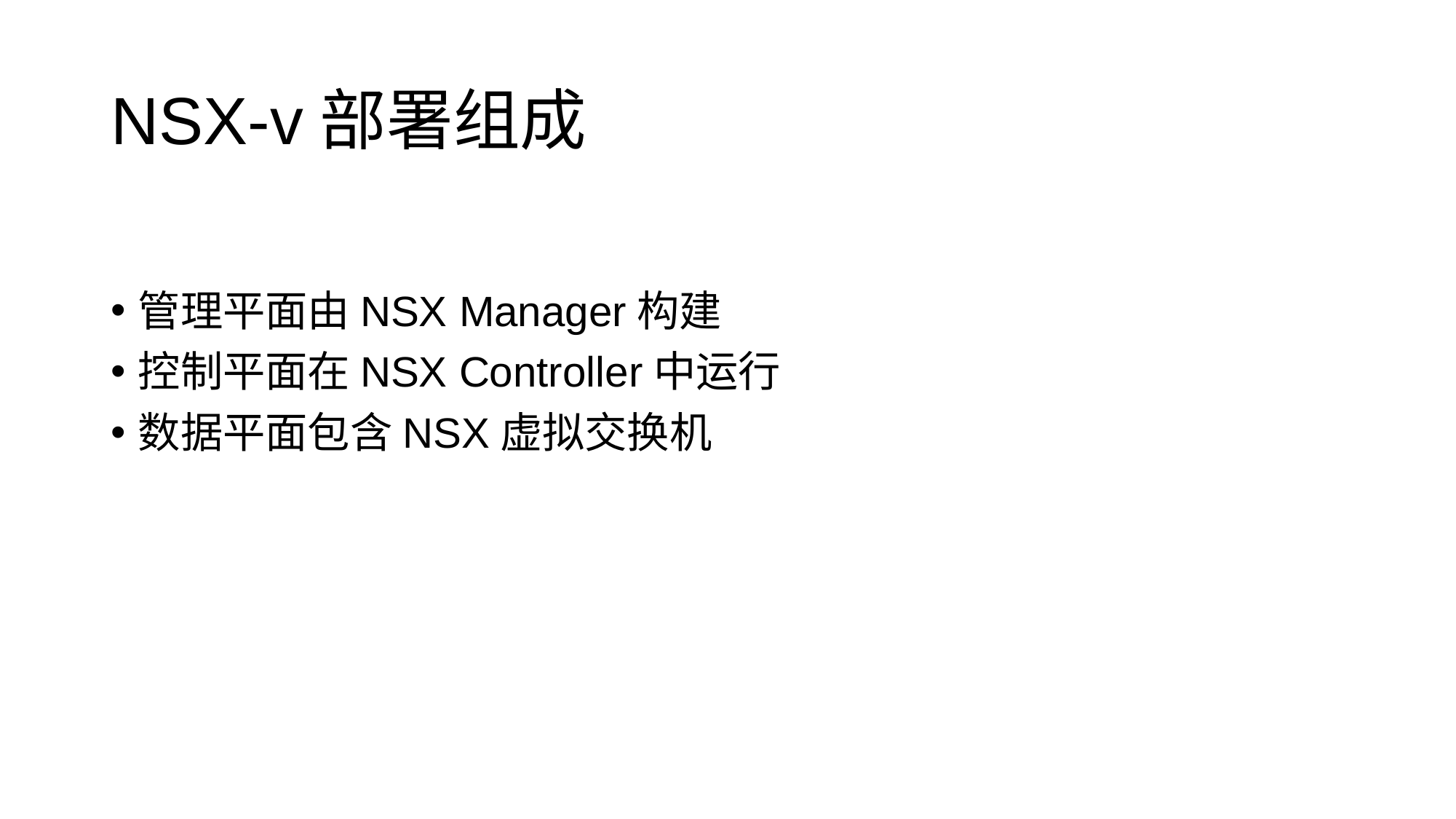

# NSX-v部署组成

管理平面由NSX Manager构建
控制平面在NSX Controller中运行
数据平面包含NSX虚拟交换机